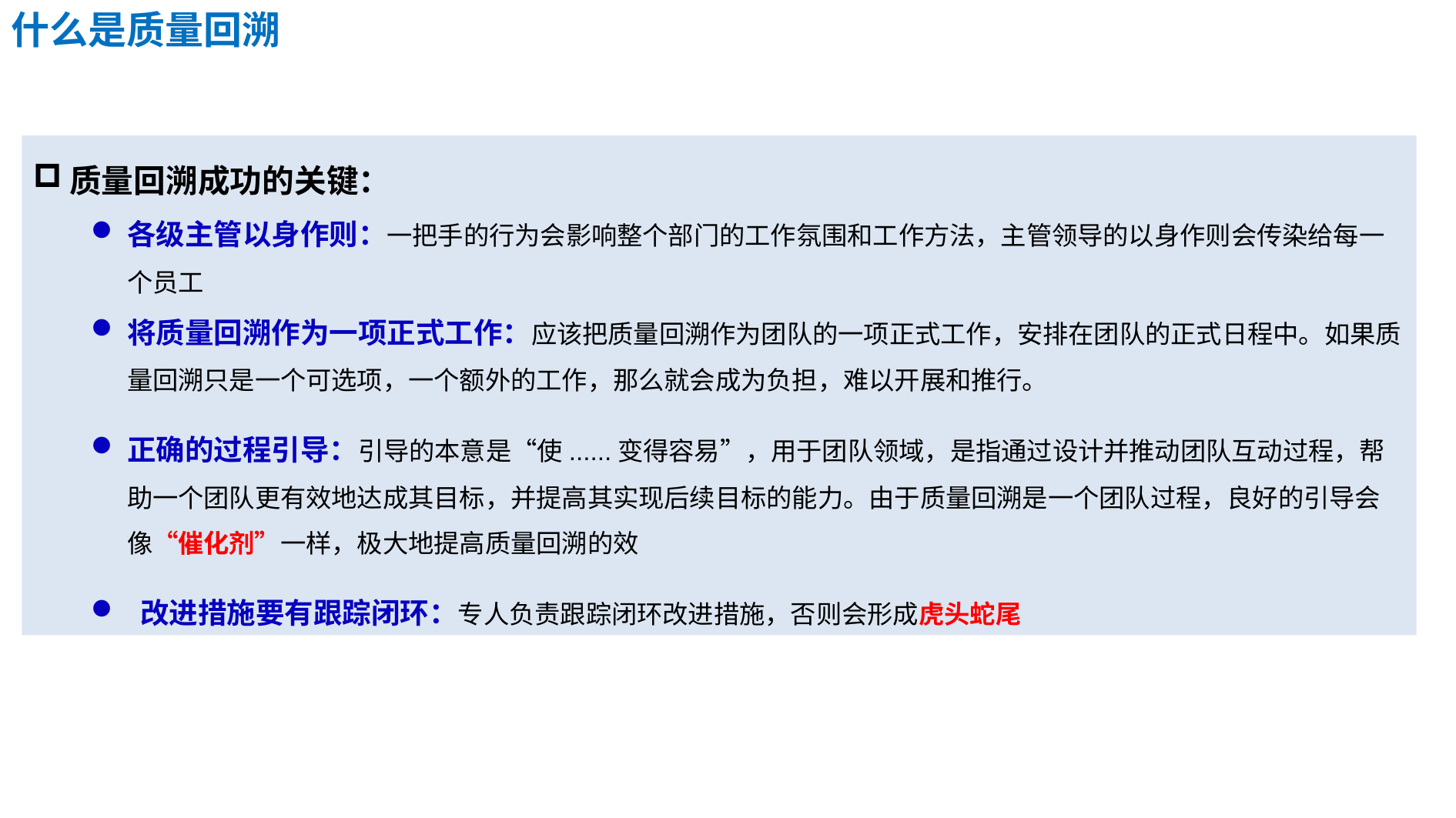

什么是质量回溯
质量回溯成功的关键：
各级主管以身作则：一把手的行为会影响整个部门的工作氛围和工作方法，主管领导的以身作则会传染给每一个员工
将质量回溯作为一项正式工作：应该把质量回溯作为团队的一项正式工作，安排在团队的正式日程中。如果质量回溯只是一个可选项，一个额外的工作，那么就会成为负担，难以开展和推行。
正确的过程引导：引导的本意是“使......变得容易”，用于团队领域，是指通过设计并推动团队互动过程，帮助一个团队更有效地达成其目标，并提高其实现后续目标的能力。由于质量回溯是一个团队过程，良好的引导会像“催化剂”一样，极大地提高质量回溯的效
 改进措施要有跟踪闭环：专人负责跟踪闭环改进措施，否则会形成虎头蛇尾